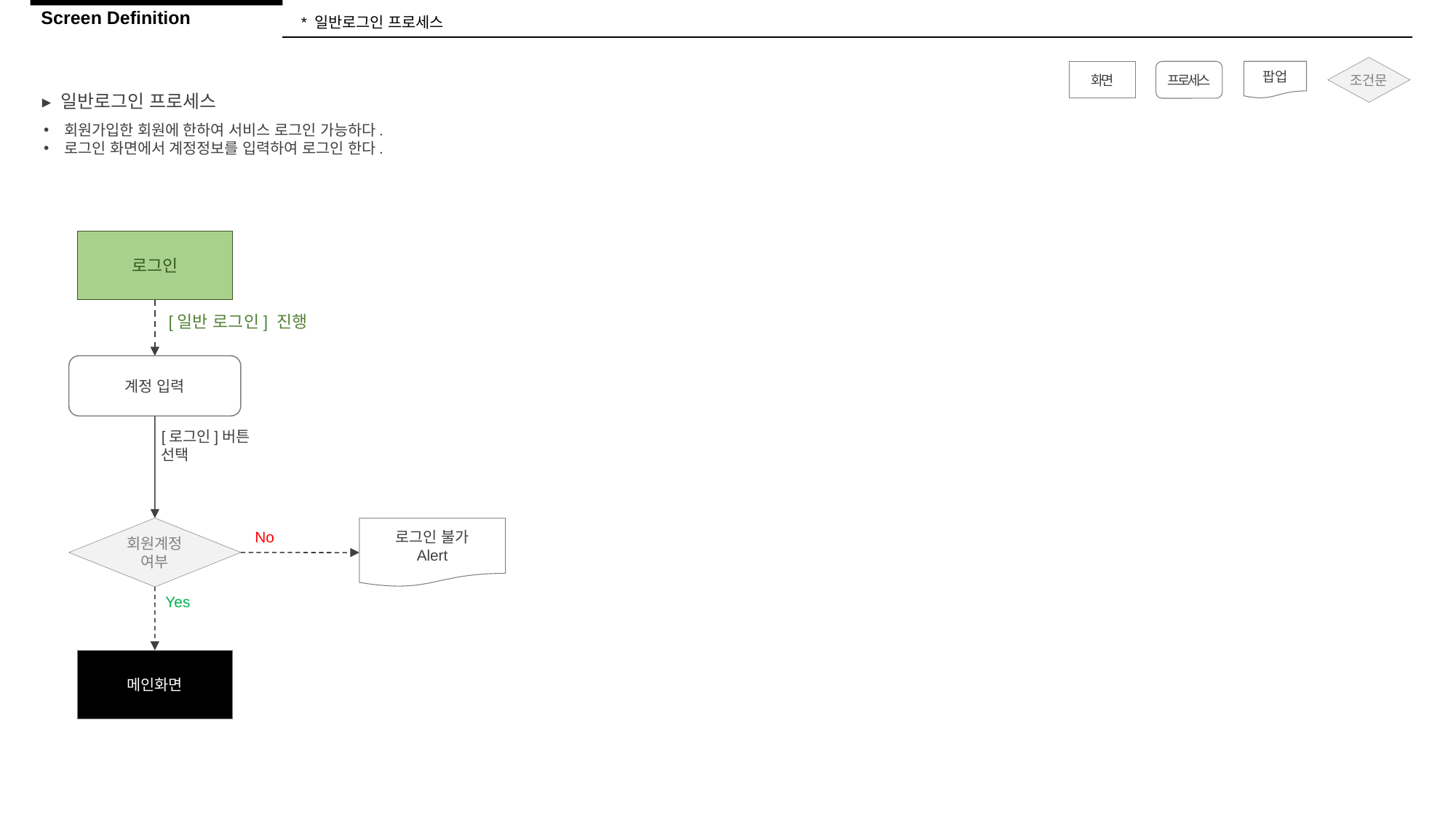

Screen Definition
* 일반로그인 프로세스
조건문
화면
프로세스
팝업
▸ 일반로그인 프로세스
회원가입한 회원에 한하여 서비스 로그인 가능하다.
로그인 화면에서 계정정보를 입력하여 로그인 한다.
로그인
[일반 로그인] 진행
계정 입력
[로그인]버튼
선택
회원계정
여부
로그인 불가
Alert
No
Yes
메인화면